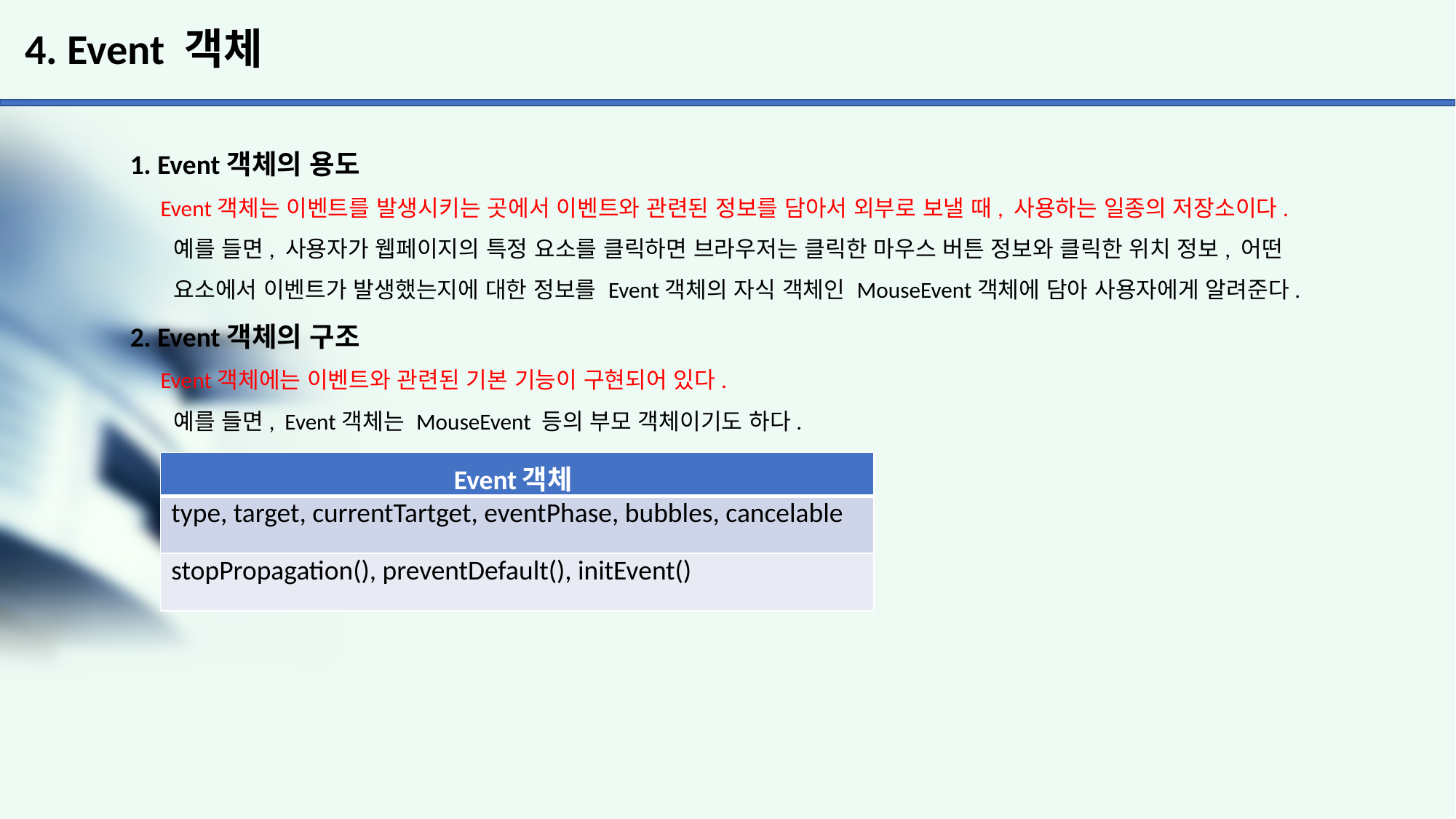

# 4. Event 객체
1. Event객체의 용도
      Event객체는 이벤트를 발생시키는 곳에서 이벤트와 관련된 정보를 담아서 외부로 보낼 때, 사용하는 일종의 저장소이다.
      예를 들면, 사용자가 웹페이지의 특정 요소를 클릭하면 브라우저는 클릭한 마우스 버튼 정보와 클릭한 위치 정보, 어떤
      요소에서 이벤트가 발생했는지에 대한 정보를 Event객체의 자식 객체인 MouseEvent객체에 담아 사용자에게 알려준다.
2. Event객체의 구조
      Event객체에는 이벤트와 관련된 기본 기능이 구현되어 있다.
      예를 들면,  Event객체는 MouseEvent 등의 부모 객체이기도 하다.
| Event객체 |
| --- |
| type, target, currentTartget, eventPhase, bubbles, cancelable |
| stopPropagation(), preventDefault(), initEvent() |